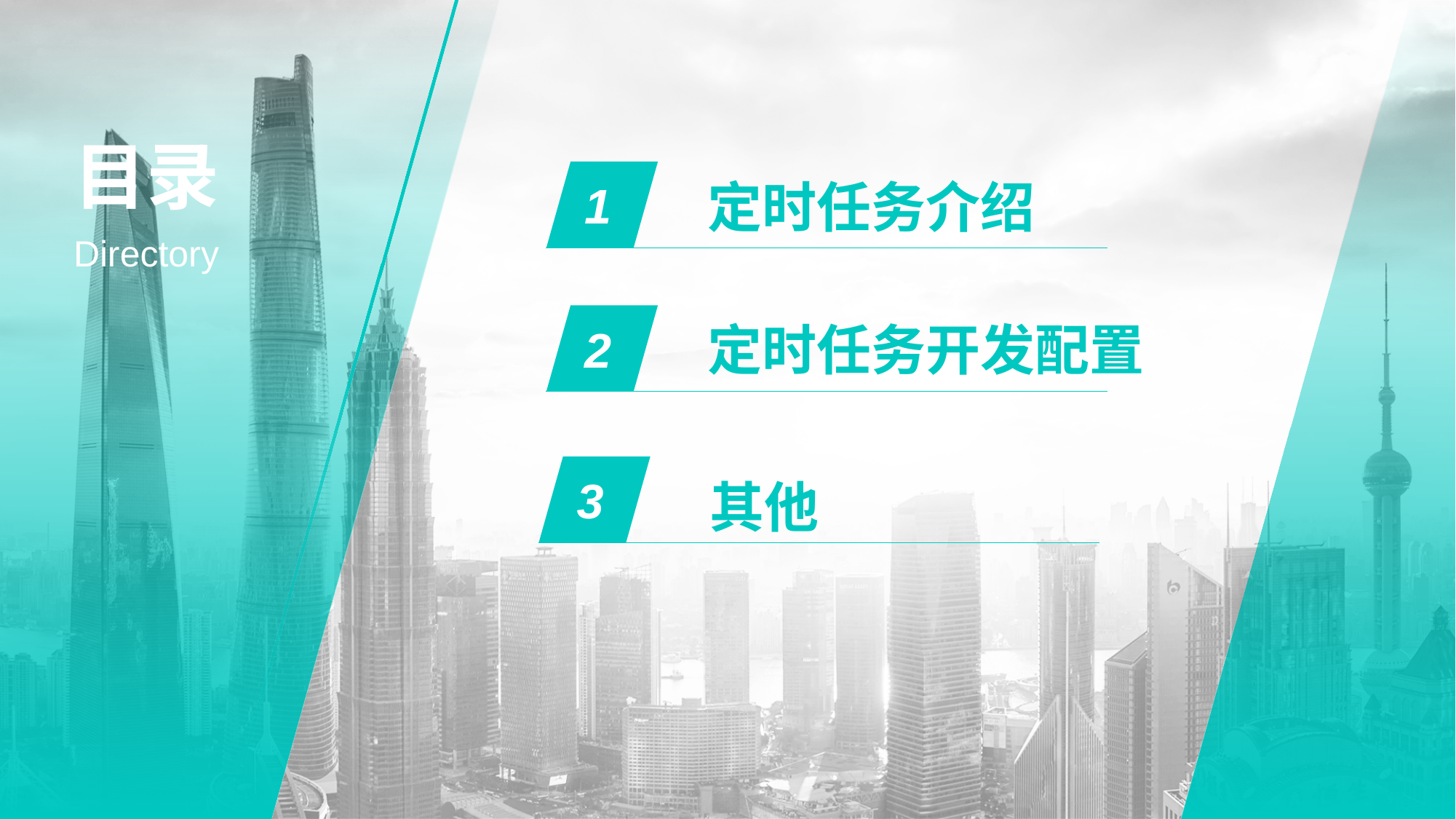

# 目录
1
定时任务介绍
Directory
2
定时任务开发配置
3
其他